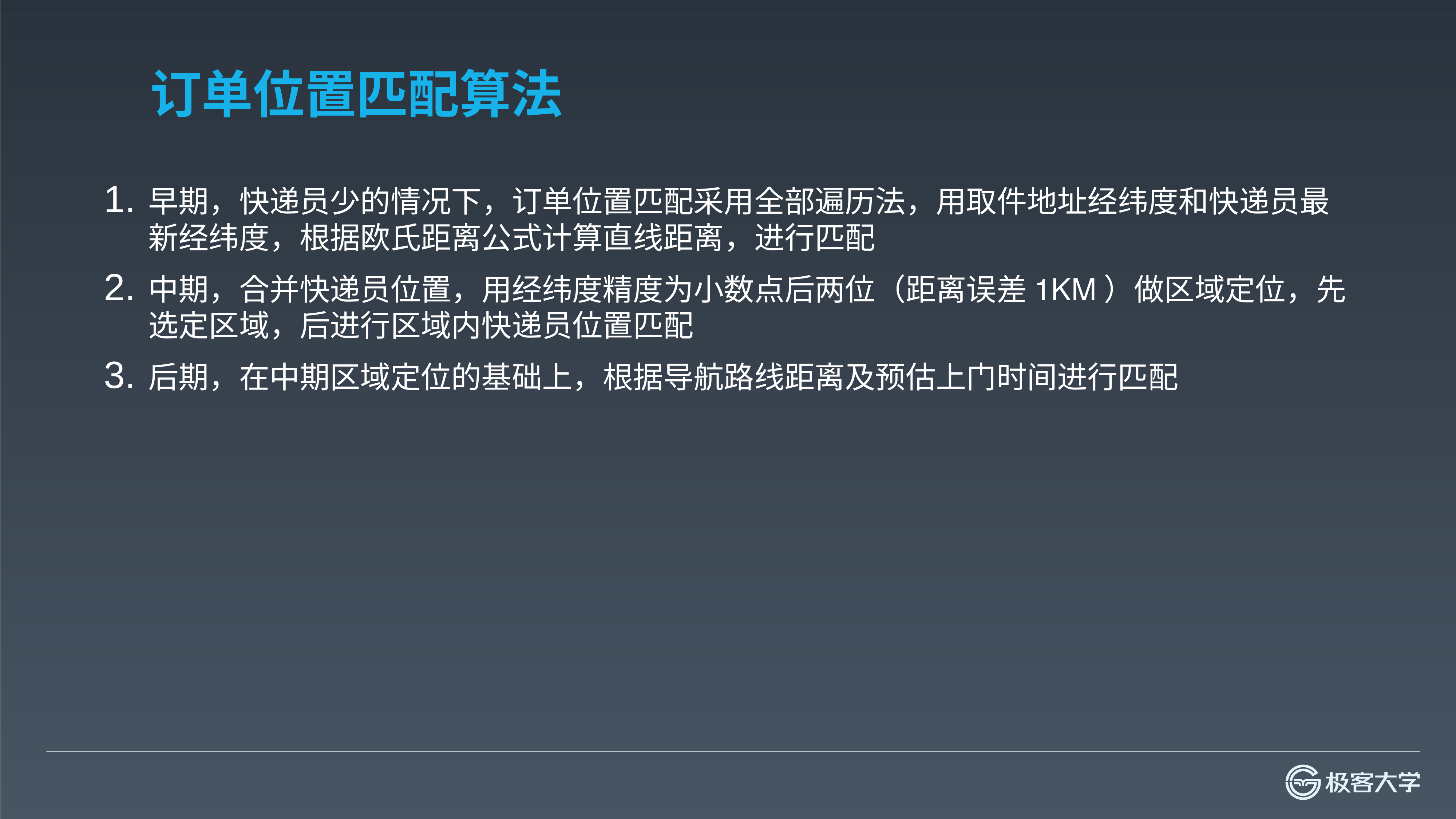

# 订单位置匹配算法
早期，快递员少的情况下，订单位置匹配采用全部遍历法，用取件地址经纬度和快递员最新经纬度，根据欧氏距离公式计算直线距离，进行匹配
中期，合并快递员位置，用经纬度精度为小数点后两位（距离误差1KM）做区域定位，先选定区域，后进行区域内快递员位置匹配
后期，在中期区域定位的基础上，根据导航路线距离及预估上门时间进行匹配